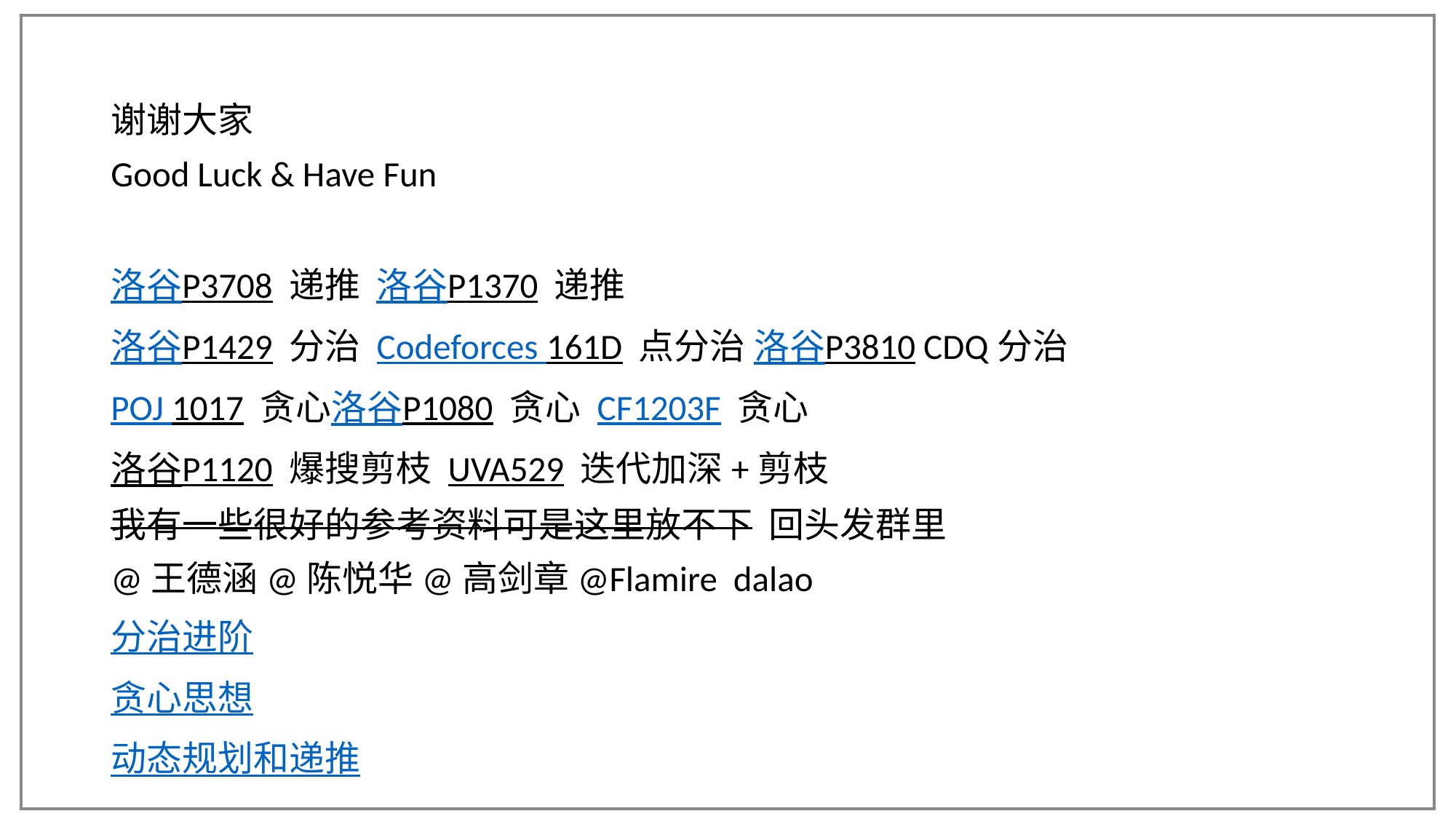

谢谢大家
Good Luck & Have Fun

洛谷P3708 递推  洛谷P1370 递推
洛谷P1429 分治 Codeforces 161D 点分治 洛谷P3810 CDQ分治
POJ 1017 贪心洛谷P1080 贪心 CF1203F 贪心
洛谷P1120 爆搜剪枝 UVA529 迭代加深+剪枝
我有一些很好的参考资料可是这里放不下  回头发群里
@王德涵@陈悦华@高剑章@Flamire  dalao
分治进阶
贪心思想
动态规划和递推